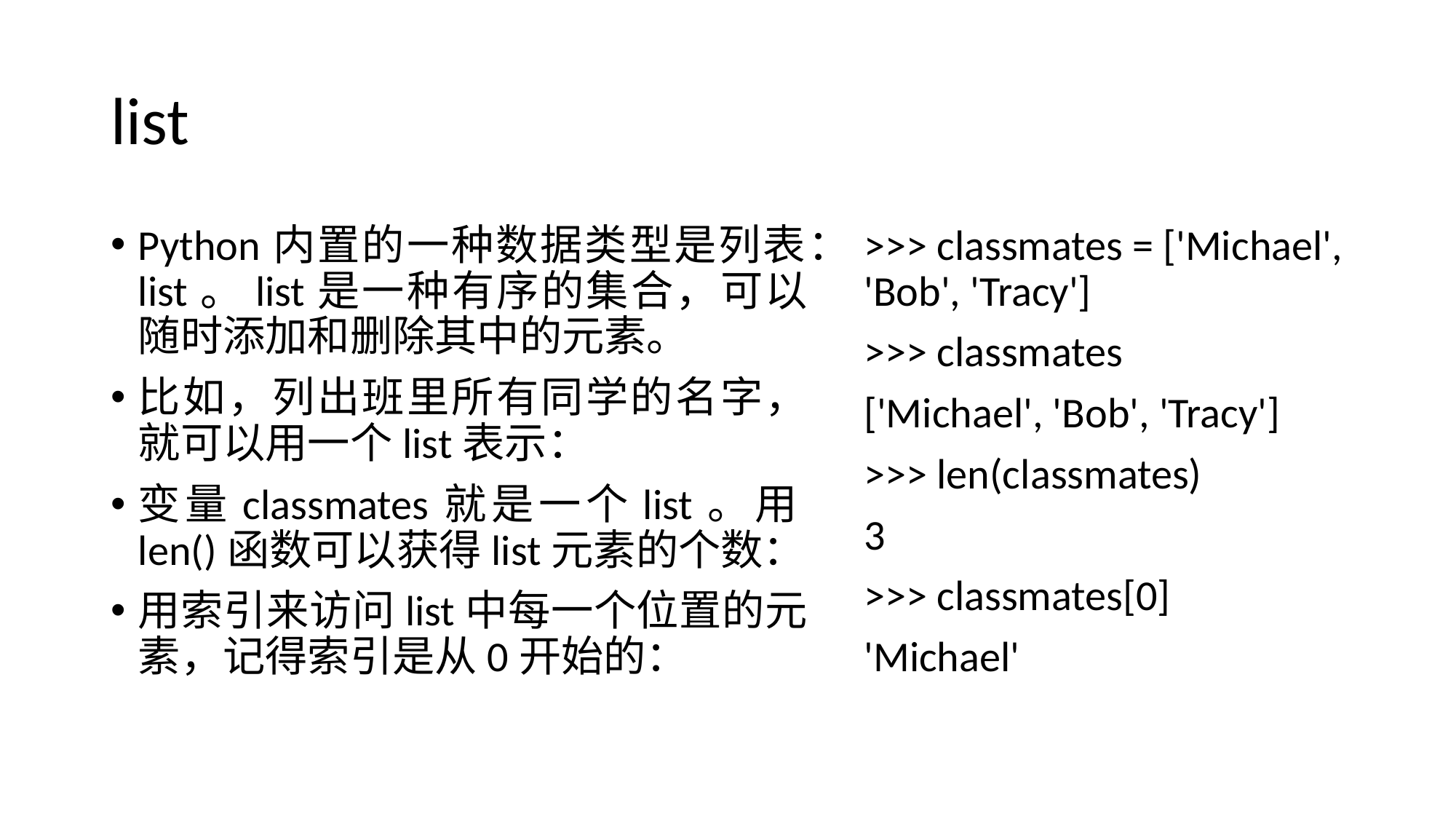

# list
Python内置的一种数据类型是列表：list。list是一种有序的集合，可以随时添加和删除其中的元素。
比如，列出班里所有同学的名字，就可以用一个list表示：
变量classmates就是一个list。用len()函数可以获得list元素的个数：
用索引来访问list中每一个位置的元素，记得索引是从0开始的：

>>> classmates = ['Michael', 'Bob', 'Tracy']
>>> classmates
['Michael', 'Bob', 'Tracy']
>>> len(classmates)
3
>>> classmates[0]
'Michael'